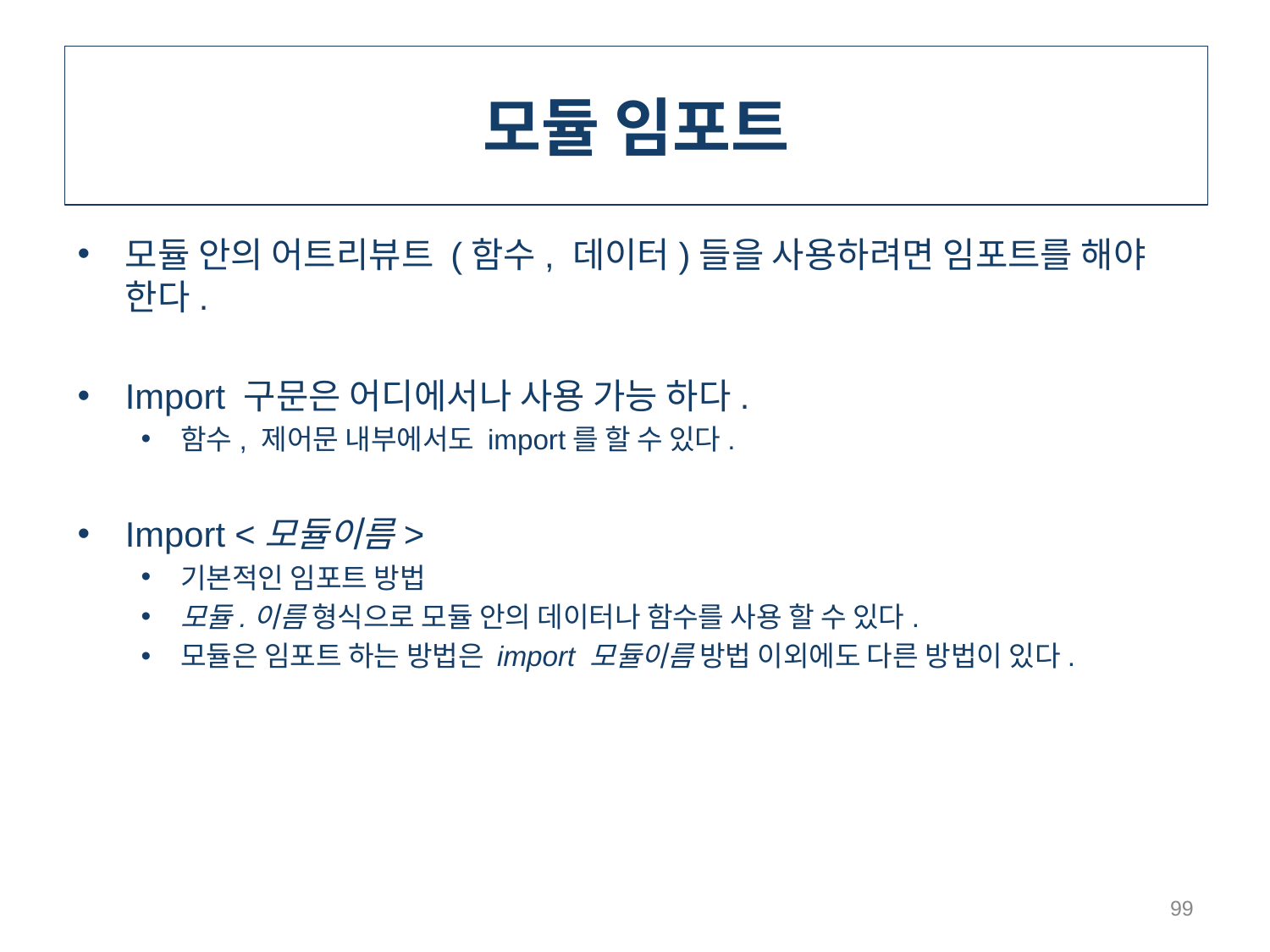

# 모듈 임포트
모듈 안의 어트리뷰트 (함수, 데이터)들을 사용하려면 임포트를 해야 한다.

Import 구문은 어디에서나 사용 가능 하다.
함수, 제어문 내부에서도 import를 할 수 있다.

Import <모듈이름>
기본적인 임포트 방법
모듈.이름 형식으로 모듈 안의 데이터나 함수를 사용 할 수 있다.
모듈은 임포트 하는 방법은 import 모듈이름 방법 이외에도 다른 방법이 있다.

99